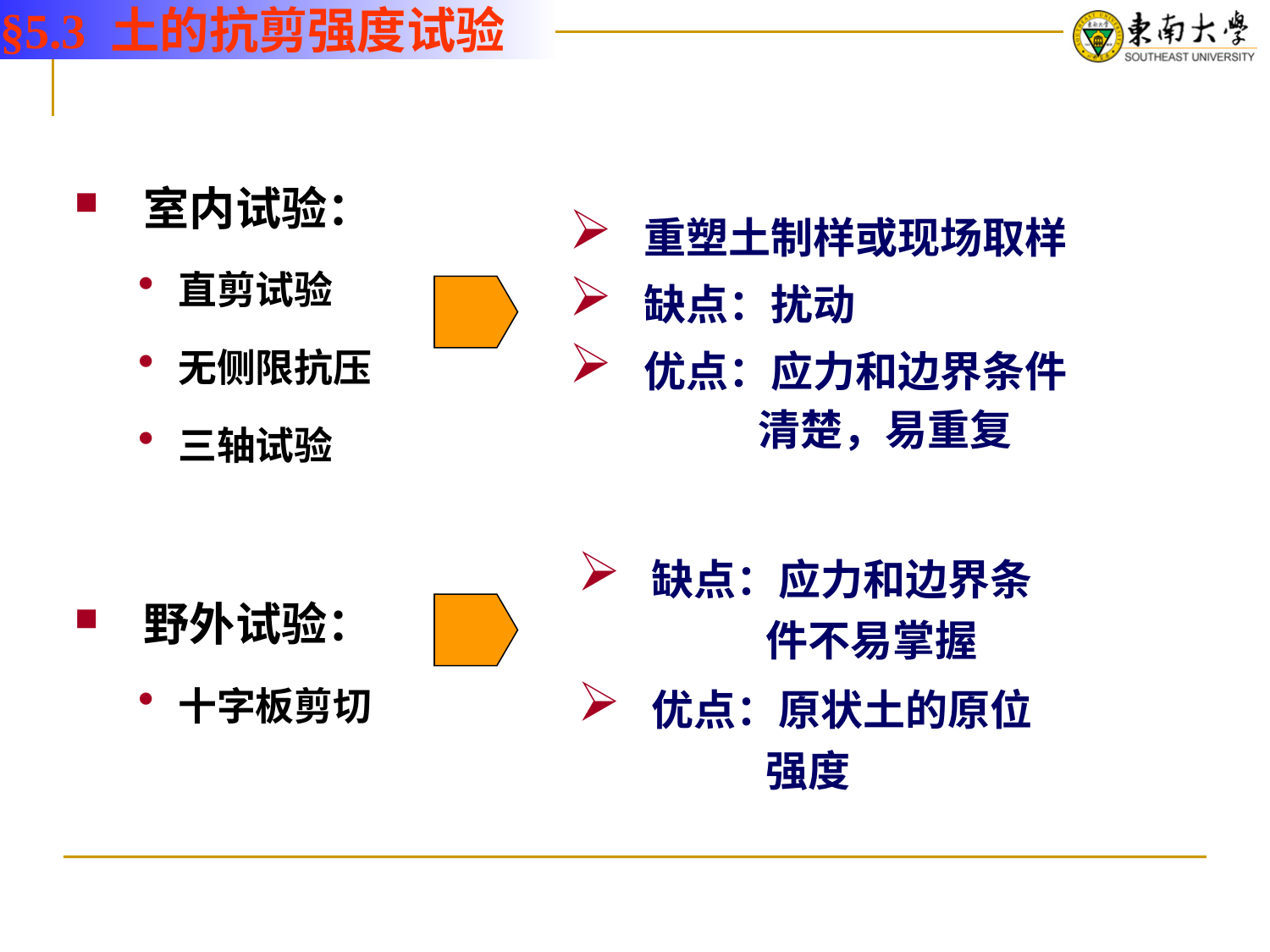

§5.3 土的抗剪强度试验
 室内试验：
直剪试验
无侧限抗压
三轴试验

 野外试验：
十字板剪切

重塑土制样或现场取样
缺点：扰动
优点：应力和边界条件
            清楚，易重复

缺点：应力和边界条
            件不易掌握
优点：原状土的原位
            强度